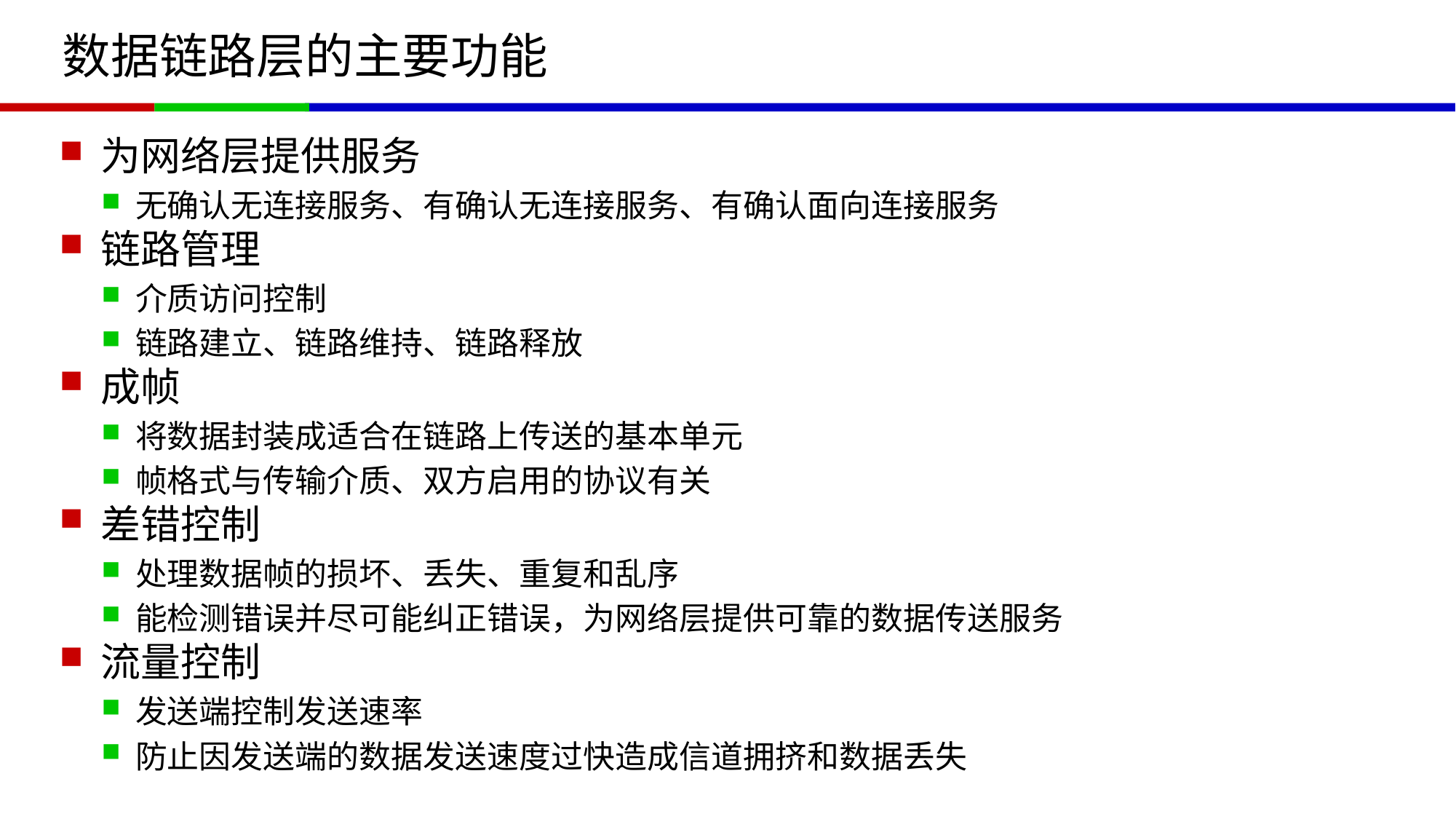

# 数据链路层的主要功能
为网络层提供服务
无确认无连接服务、有确认无连接服务、有确认面向连接服务
链路管理
介质访问控制
链路建立、链路维持、链路释放
成帧
将数据封装成适合在链路上传送的基本单元
帧格式与传输介质、双方启用的协议有关
差错控制
处理数据帧的损坏、丢失、重复和乱序
能检测错误并尽可能纠正错误，为网络层提供可靠的数据传送服务
流量控制
发送端控制发送速率
防止因发送端的数据发送速度过快造成信道拥挤和数据丢失
8